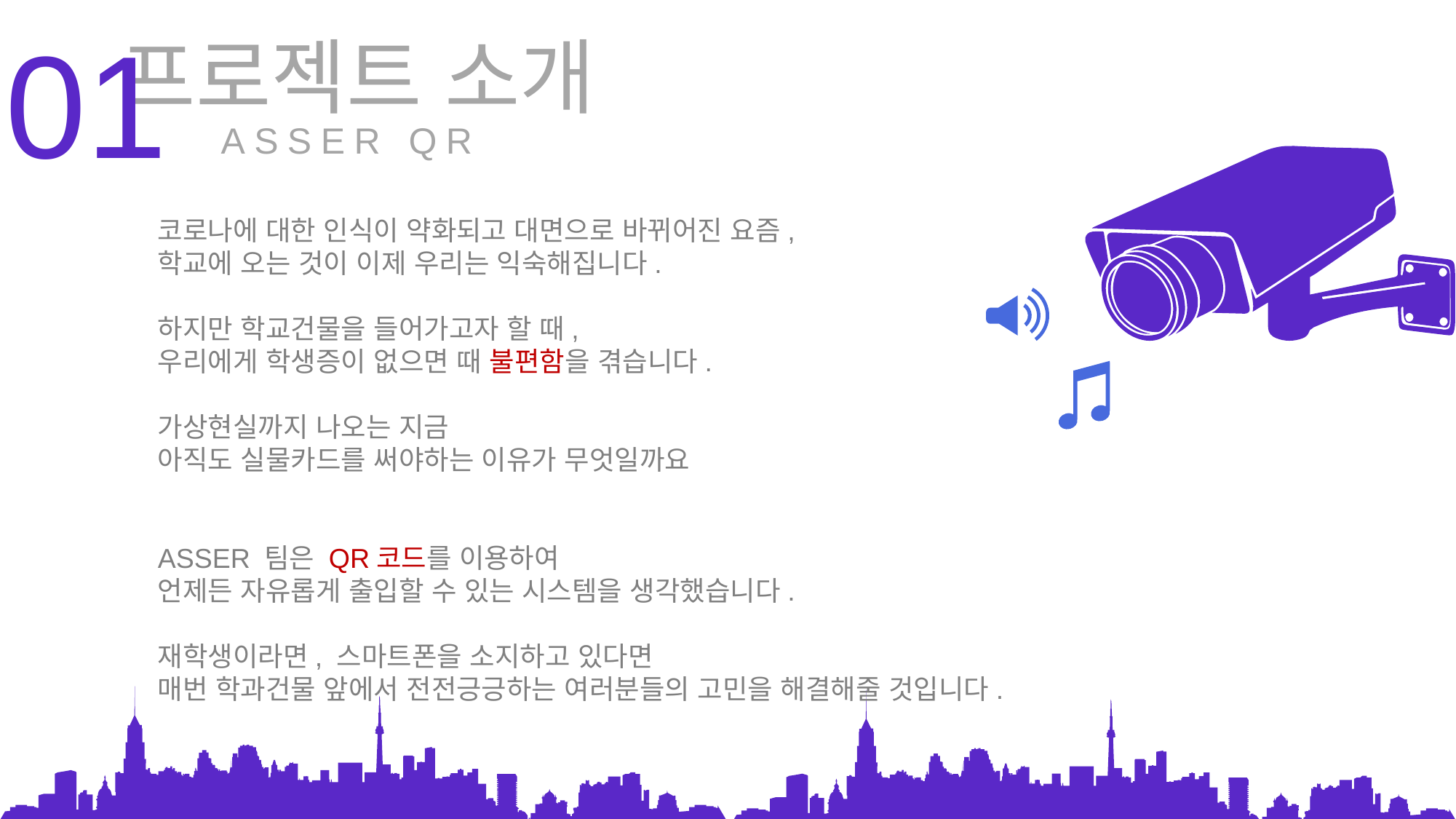

01
프로젝트 소개
ASSER QR

코로나에 대한 인식이 약화되고 대면으로 바뀌어진 요즘,
학교에 오는 것이 이제 우리는 익숙해집니다.

하지만 학교건물을 들어가고자 할 때,
우리에게 학생증이 없으면 때 불편함을 겪습니다.

가상현실까지 나오는 지금
아직도 실물카드를 써야하는 이유가 무엇일까요

ASSER 팀은 QR코드를 이용하여
언제든 자유롭게 출입할 수 있는 시스템을 생각했습니다.

재학생이라면, 스마트폰을 소지하고 있다면
매번 학과건물 앞에서 전전긍긍하는 여러분들의 고민을 해결해줄 것입니다.